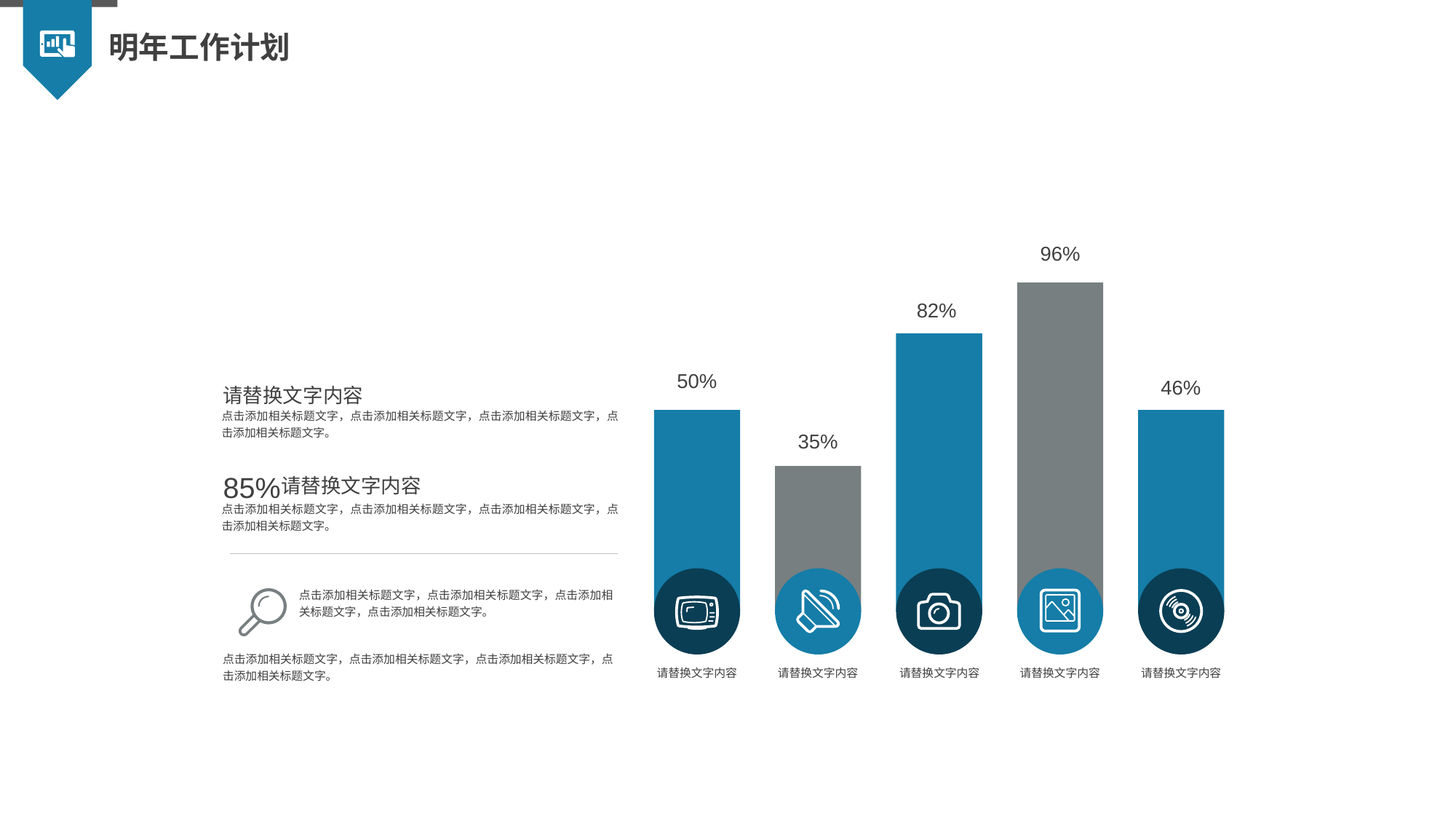

96%

82%

50%
46%
请替换文字内容
点击添加相关标题文字，点击添加相关标题文字，点击添加相关标题文字，点击添加相关标题文字。

35%
85%

请替换文字内容
点击添加相关标题文字，点击添加相关标题文字，点击添加相关标题文字，点击添加相关标题文字。

点击添加相关标题文字，点击添加相关标题文字，点击添加相关标题文字，点击添加相关标题文字。

点击添加相关标题文字，点击添加相关标题文字，点击添加相关标题文字，点击添加相关标题文字。
请替换文字内容
请替换文字内容
请替换文字内容
请替换文字内容
请替换文字内容